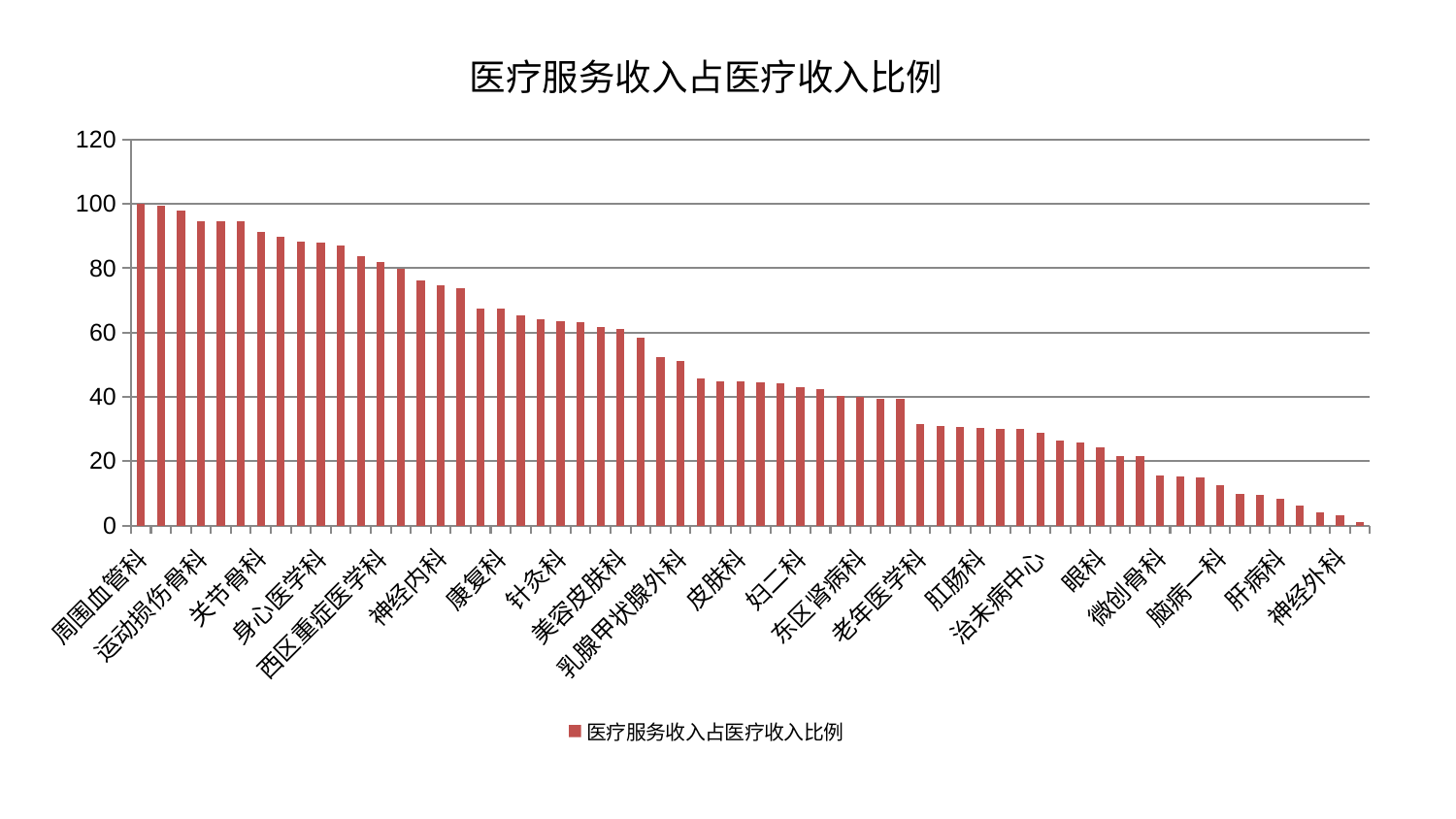

### Chart: 医疗服务收入占医疗收入比例

| Category | 医疗服务收入占医疗收入比例 |
|---|---|
| 周围血管科 | 100.00000000000001 |
| 小儿推拿科 | 99.39321048794687 |
| 综合内科 | 97.9661380705921 |
| 运动损伤骨科 | 94.70706419492247 |
| 显微骨科 | 94.58813962126217 |
| 中医外治中心 | 94.49596633837655 |
| 关节骨科 | 91.32168063887889 |
| 胸外科 | 89.64682952004662 |
| 肾脏内科 | 88.44041361772992 |
| 身心医学科 | 87.89144850705398 |
| 小儿骨科 | 86.93155224813076 |
| 产科 | 83.86272495065825 |
| 西区重症医学科 | 81.88132699280358 |
| 内分泌科 | 79.83932308130466 |
| 妇科 | 76.13493968944003 |
| 神经内科 | 74.62700652738205 |
| 男科 | 73.94048622431106 |
| 中医经典科 | 67.40740306561727 |
| 康复科 | 67.33570905770553 |
| 口腔科 | 65.46084951687561 |
| 脑病三科 | 64.02642070472969 |
| 针灸科 | 63.51208217891064 |
| 肝胆外科 | 63.190568612821004 |
| 消化内科 | 61.77746791497084 |
| 美容皮肤科 | 61.16625908897444 |
| 东区重症医学科 | 58.436592479337406 |
| 重症医学科 | 52.45972573719722 |
| 乳腺甲状腺外科 | 51.28811240855768 |
| 血液科 | 45.7544355385658 |
| 普通外科 | 44.82643927314968 |
| 皮肤科 | 44.69882042869709 |
| 医院 | 44.58692303479522 |
| 骨科 | 44.276745843595535 |
| 妇二科 | 42.888622694005406 |
| 呼吸内科 | 42.39733532635777 |
| 脾胃病科 | 40.26337548558675 |
| 东区肾病科 | 39.97414999047268 |
| 风湿病科 | 39.30383198493698 |
| 脊柱骨科 | 39.30267878388047 |
| 老年医学科 | 31.578759067281048 |
| 心病四科 | 30.887703738919914 |
| 耳鼻喉科 | 30.64514170714576 |
| 肛肠科 | 30.390110781892798 |
| 心病三科 | 29.985061403951253 |
| 心病二科 | 29.973241552864838 |
| 治未病中心 | 28.825096642352 |
| 妇科妇二科合并 | 26.397069211292077 |
| 心血管内科 | 25.849641862145607 |
| 眼科 | 24.333105641489876 |
| 泌尿外科 | 21.722000514561092 |
| 肿瘤内科 | 21.507516733061227 |
| 微创骨科 | 15.53628109757761 |
| 肾病科 | 15.162497310549568 |
| 心病一科 | 14.792198597084509 |
| 脑病一科 | 12.590696379937807 |
| 儿科 | 9.68873958793329 |
| 脾胃科消化科合并 | 9.60012533931469 |
| 肝病科 | 8.256304052827986 |
| 推拿科 | 6.278347241415188 |
| 脑病二科 | 4.113007911164154 |
| 神经外科 | 3.258562784510798 |
| 创伤骨科 | 1.108502929637452 |
88